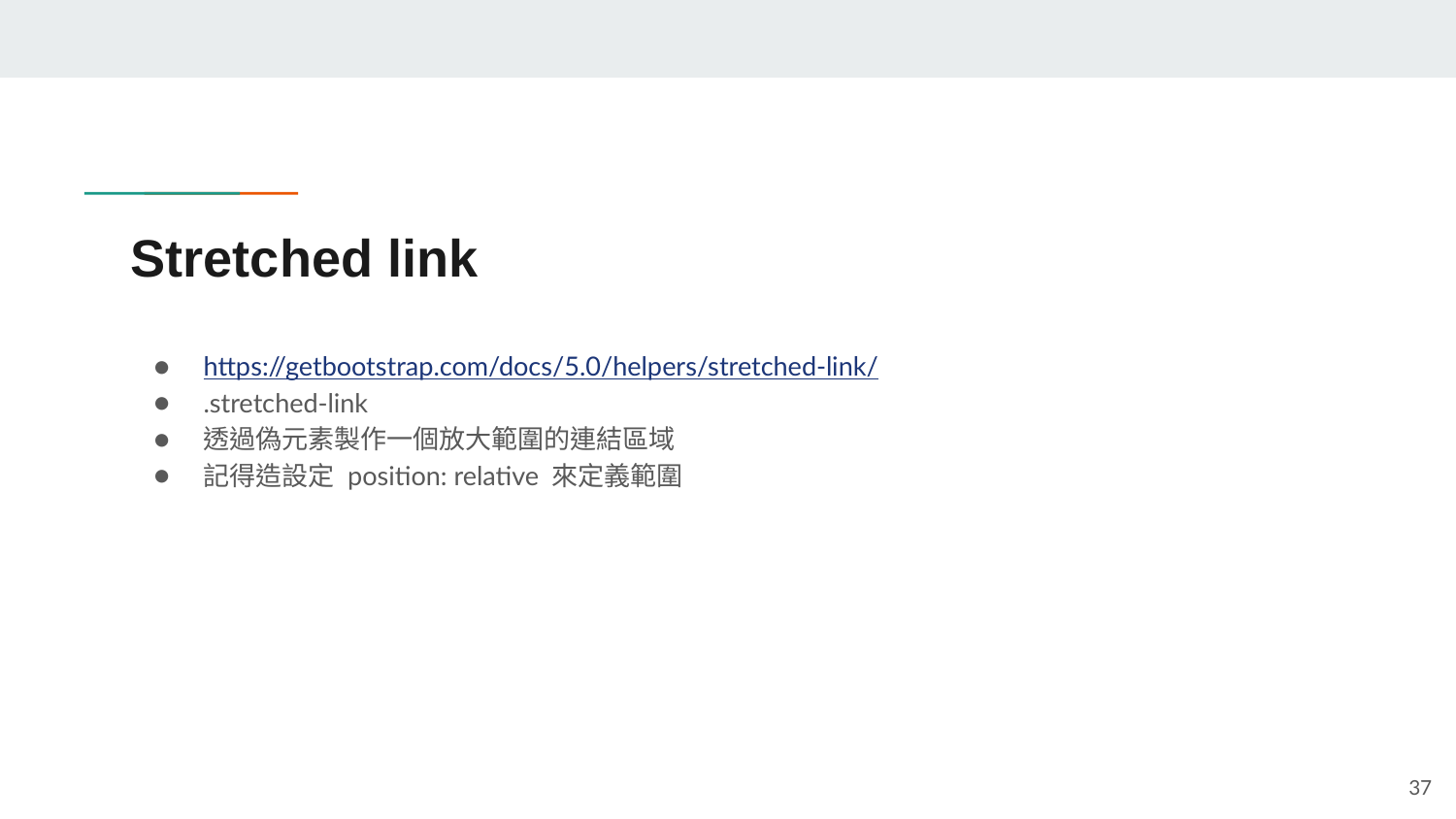

# Stretched link
https://getbootstrap.com/docs/5.0/helpers/stretched-link/
.stretched-link
透過偽元素製作一個放大範圍的連結區域
記得造設定 position: relative 來定義範圍
37